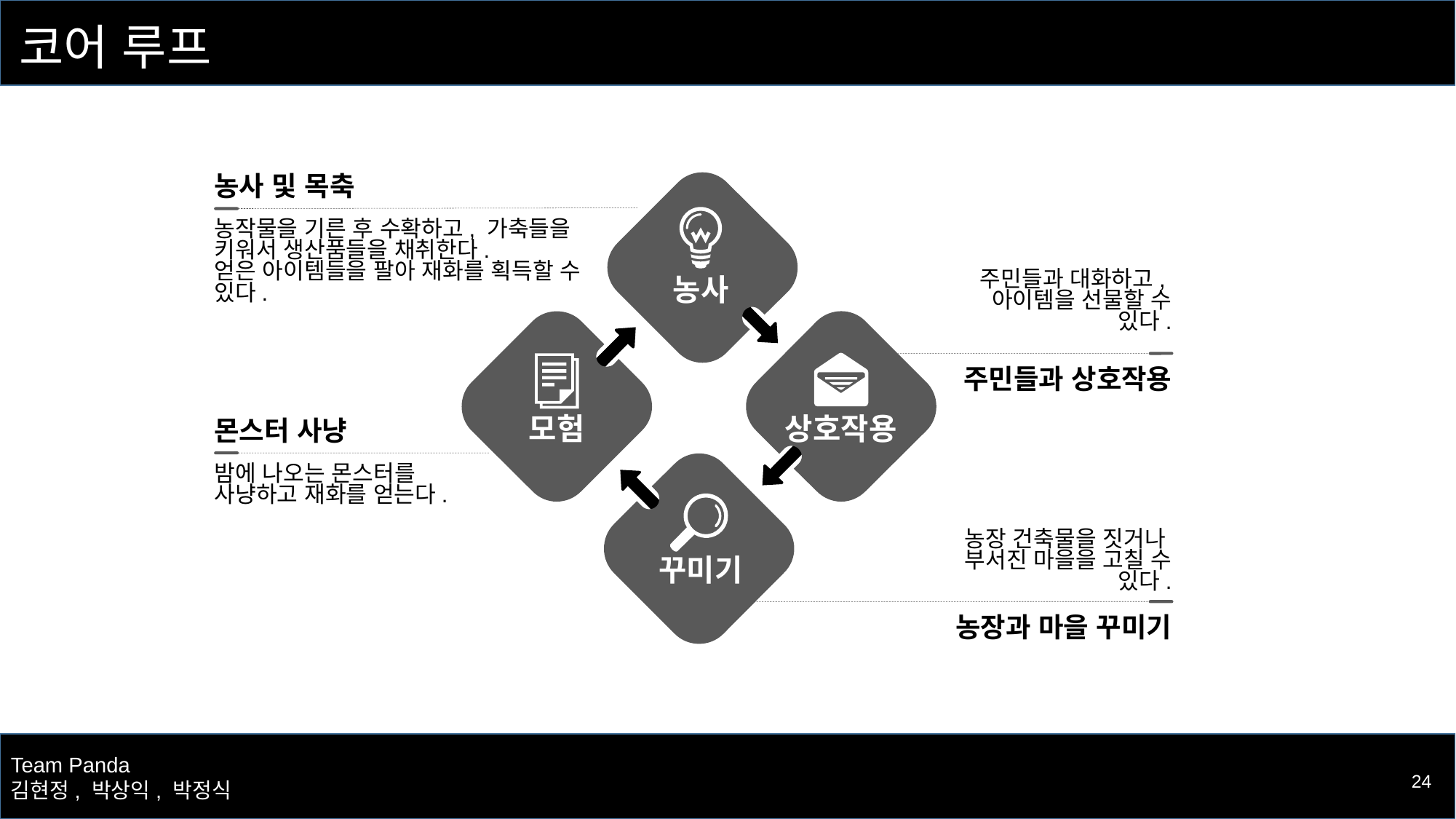

# 코어 루프
농사 및 목축

농작물을 기른 후 수확하고, 가축들을 키워서 생산품들을 채취한다.
얻은 아이템들을 팔아 재화를 획득할 수 있다.
농사
주민들과 대화하고,
 아이템을 선물할 수 있다.

주민들과 상호작용
모험
상호작용
몬스터 사냥

밤에 나오는 몬스터를 사냥하고 재화를 얻는다.

농장 건축물을 짓거나
부서진 마을을 고칠 수 있다.
꾸미기

농장과 마을 꾸미기